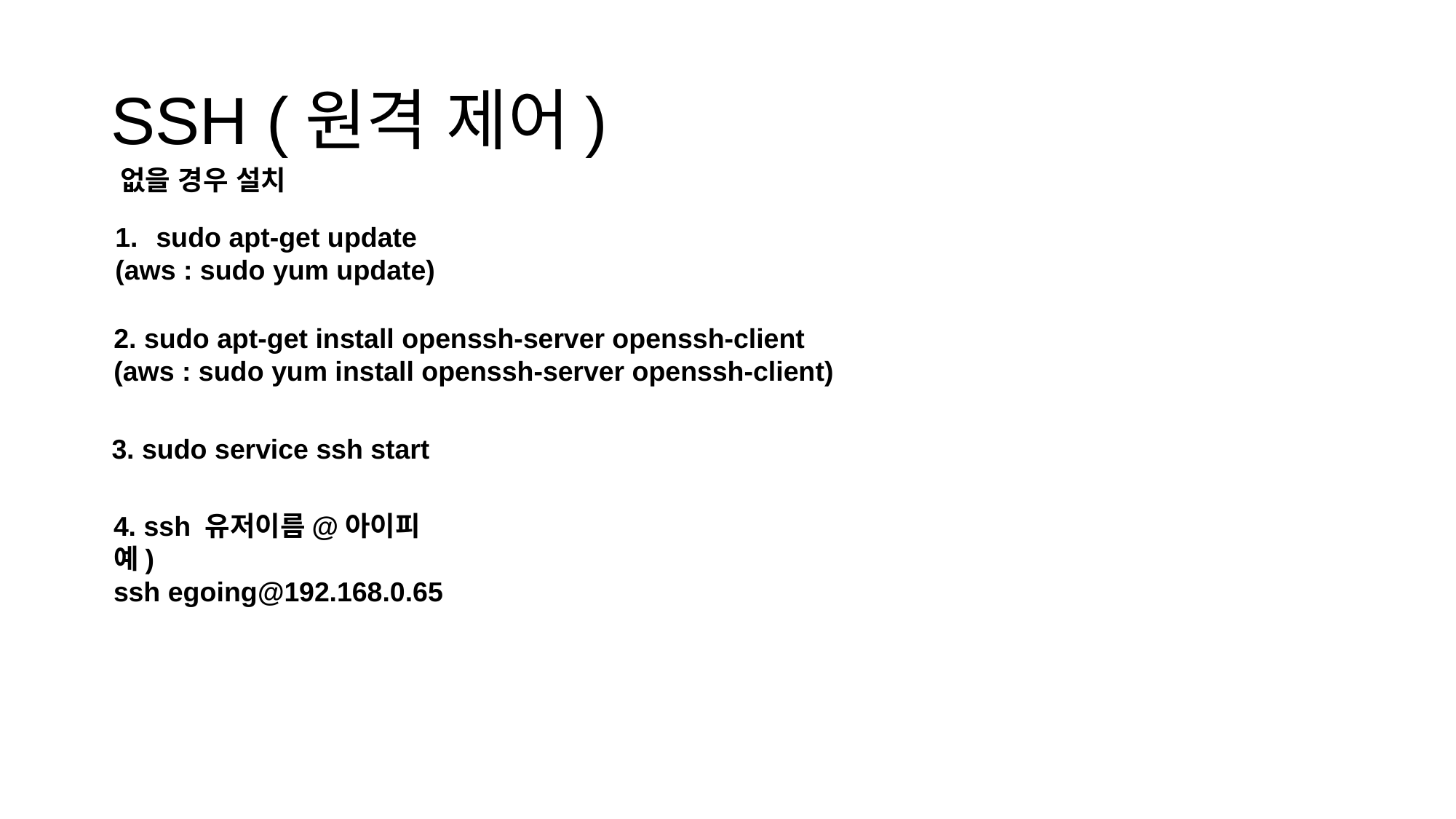

# SSH (원격 제어)
없을 경우 설치
sudo apt-get update
(aws : sudo yum update)
2. sudo apt-get install openssh-server openssh-client
(aws : sudo yum install openssh-server openssh-client)
3. sudo service ssh start
4. ssh 유저이름@아이피
예)
ssh egoing@192.168.0.65